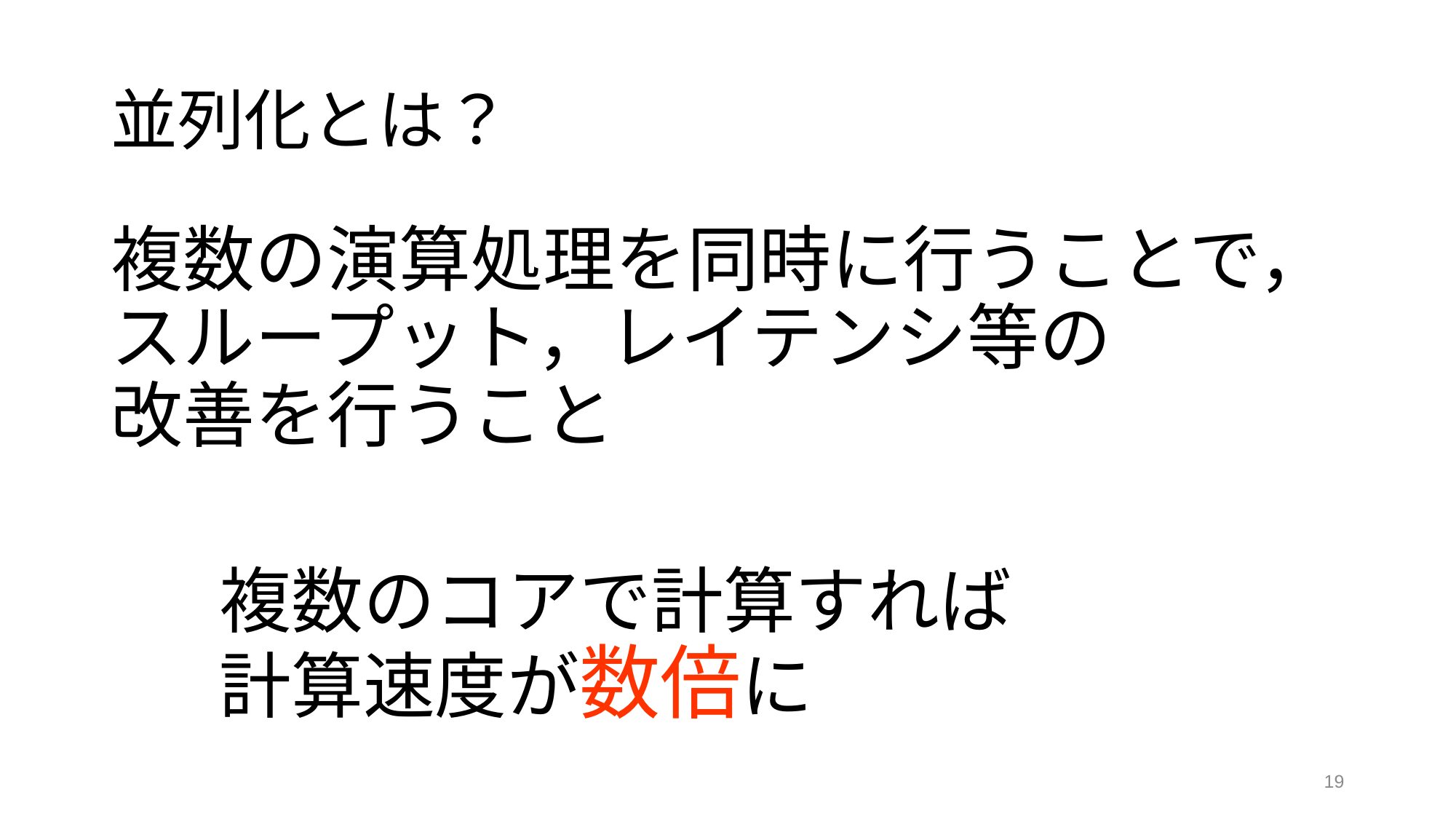

# 並列化とは？
複数の演算処理を同時に行うことで，
スループット，レイテンシ等の
改善を行うこと

	複数のコアで計算すれば
				計算速度が数倍に
19